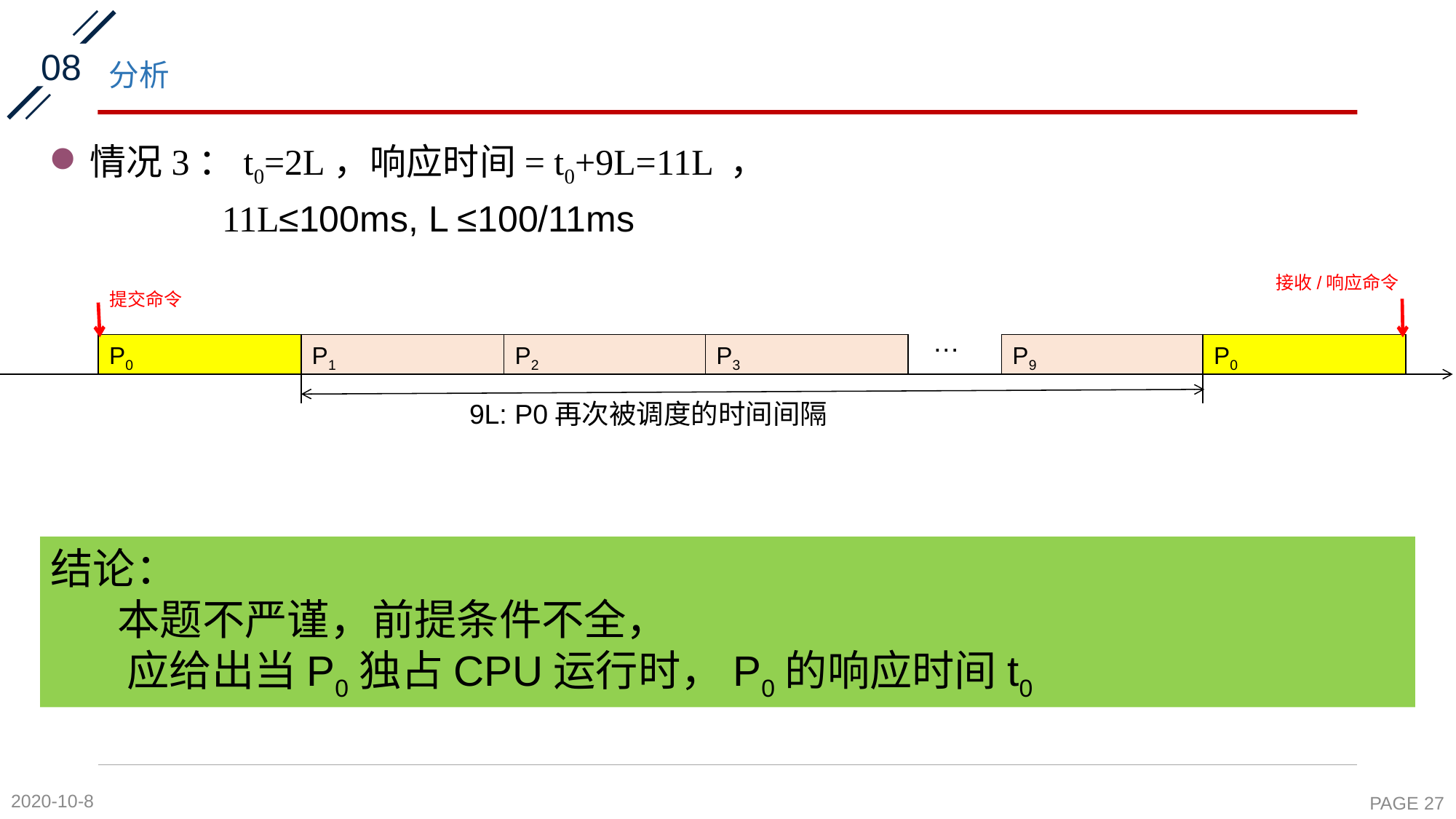

08
# 分析
情况3：t0=2L，响应时间= t0+9L=11L ，
             11L≤100ms, L ≤100/11ms

接收/响应命令
提交命令
…
P0
P1
P2
P3
P9
P0
9L: P0再次被调度的时间间隔
结论：
      本题不严谨，前提条件不全，
       应给出当P0独占CPU运行时，P0的响应时间t0
2020-10-8
PAGE 27